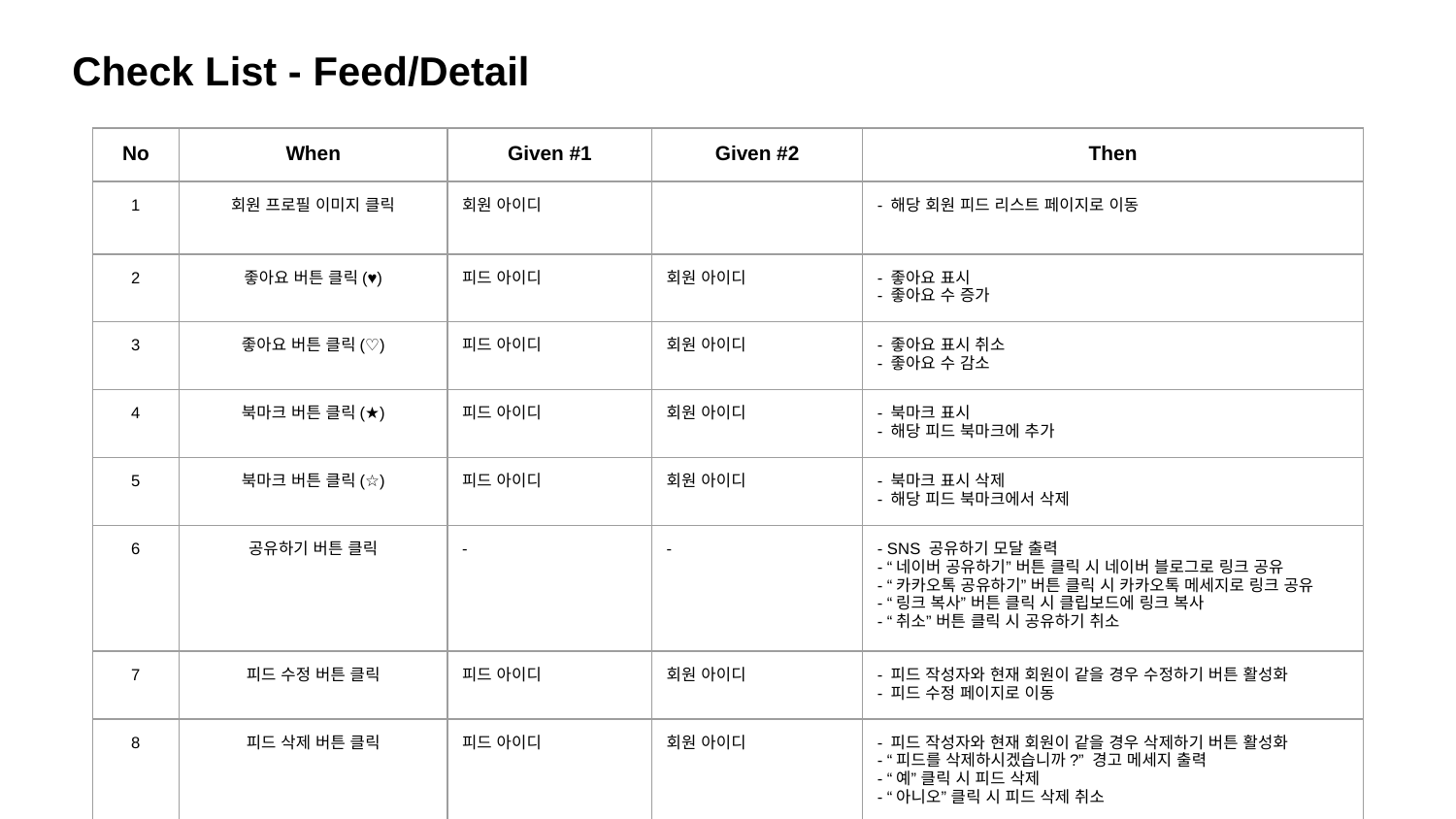

Check List - Feed/Detail
| No | When | Given #1 | Given #2 | Then |
| --- | --- | --- | --- | --- |
| 1 | 회원 프로필 이미지 클릭 | 회원 아이디 |  | - 해당 회원 피드 리스트 페이지로 이동 |
| 2 | 좋아요 버튼 클릭(♥) | 피드 아이디 | 회원 아이디 | - 좋아요 표시 - 좋아요 수 증가 |
| 3 | 좋아요 버튼 클릭(♡) | 피드 아이디 | 회원 아이디 | - 좋아요 표시 취소 - 좋아요 수 감소 |
| 4 | 북마크 버튼 클릭(★) | 피드 아이디 | 회원 아이디 | - 북마크 표시 - 해당 피드 북마크에 추가 |
| 5 | 북마크 버튼 클릭(☆) | 피드 아이디 | 회원 아이디 | - 북마크 표시 삭제 - 해당 피드 북마크에서 삭제 |
| 6 | 공유하기 버튼 클릭 | - | - | - SNS 공유하기 모달 출력 - “네이버 공유하기” 버튼 클릭 시 네이버 블로그로 링크 공유 - “카카오톡 공유하기” 버튼 클릭 시 카카오톡 메세지로 링크 공유 - “링크 복사” 버튼 클릭 시 클립보드에 링크 복사 - “취소” 버튼 클릭 시 공유하기 취소 |
| 7 | 피드 수정 버튼 클릭 | 피드 아이디 | 회원 아이디 | - 피드 작성자와 현재 회원이 같을 경우 수정하기 버튼 활성화 - 피드 수정 페이지로 이동 |
| 8 | 피드 삭제 버튼 클릭 | 피드 아이디 | 회원 아이디 | - 피드 작성자와 현재 회원이 같을 경우 삭제하기 버튼 활성화 - “피드를 삭제하시겠습니까?” 경고 메세지 출력 - “예” 클릭 시 피드 삭제 - “아니오” 클릭 시 피드 삭제 취소 |